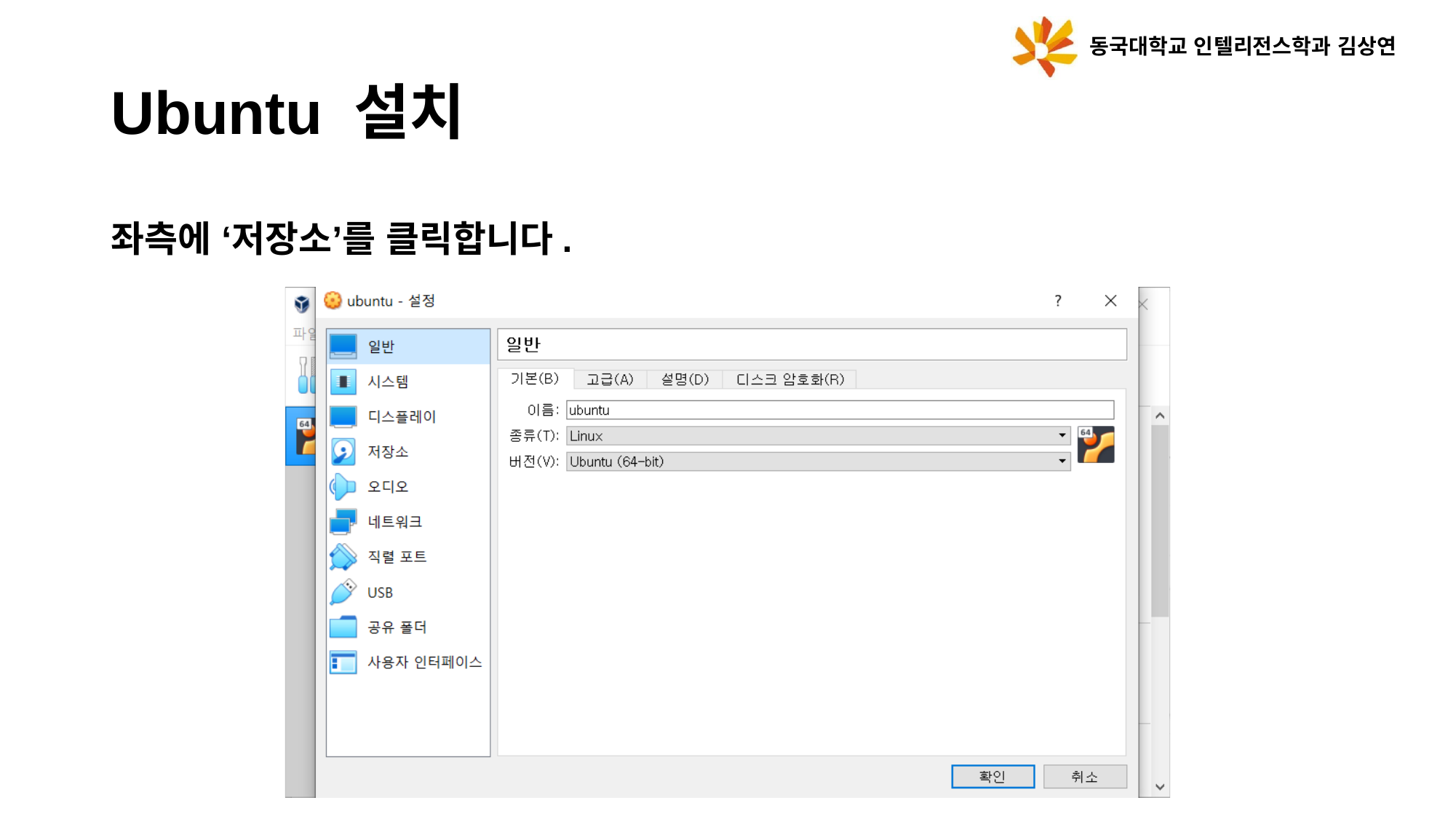

동국대학교 인텔리전스학과 김상연
Ubuntu 설치
좌측에 ‘저장소’를 클릭합니다.